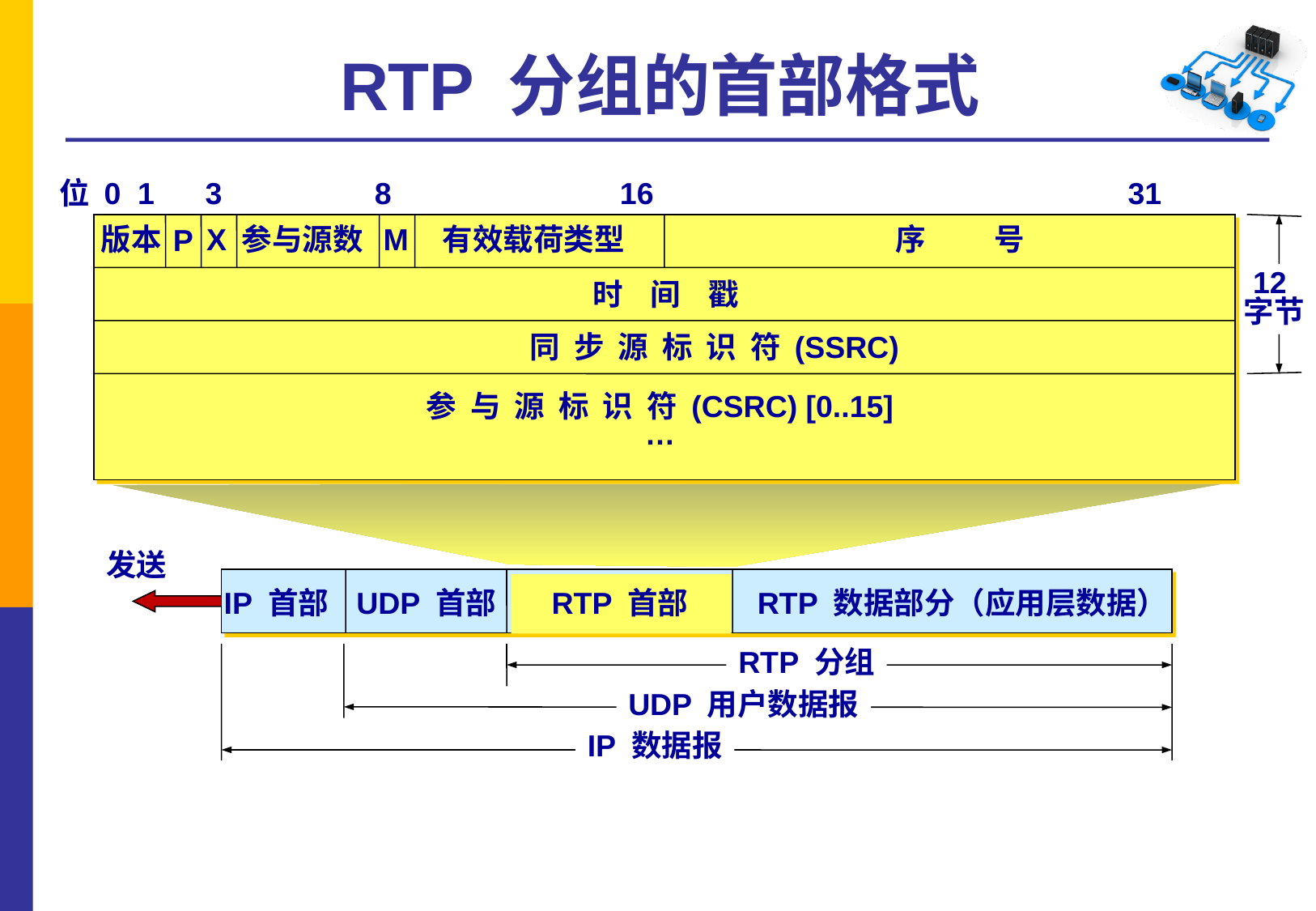

# RTP 分组的首部格式
位 0  1      3                  8                           16                                                        31
版本

参与源数

有效载荷类型

X
M
序          号
P
12
字节

时    间    戳

同  步  源  标  识  符 (SSRC)

参  与  源  标  识  符 (CSRC) [0..15]
…

发送

IP 首部   UDP 首部       RTP 首部         RTP 数据部分（应用层数据）

RTP 分组

UDP 用户数据报

IP 数据报